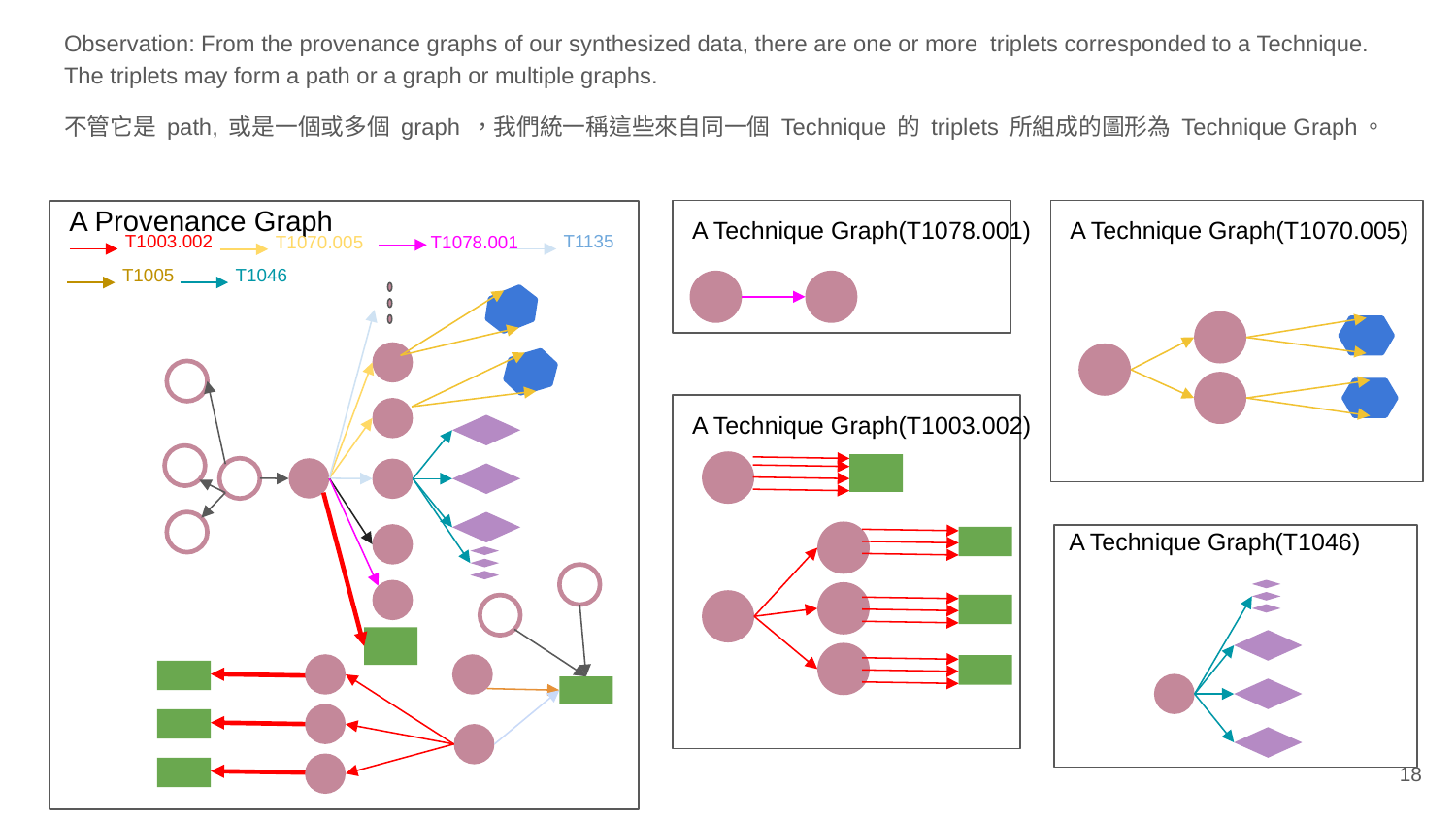

# Observation: From the provenance graphs of our synthesized data, there are one or more  triplets corresponded to a Technique. The triplets may form a path or a graph or multiple graphs.
不管它是 path, 或是一個或多個 graph ，我們統一稱這些來自同一個 Technique 的 triplets 所組成的圖形為 Technique Graph。
A Provenance Graph

A Technique Graph(T1078.001)
A Technique Graph(T1070.005)

T1003.002
T1135
T1070.005
T1078.001
T1005
T1046

A Technique Graph(T1003.002)

A Technique Graph(T1046)

18